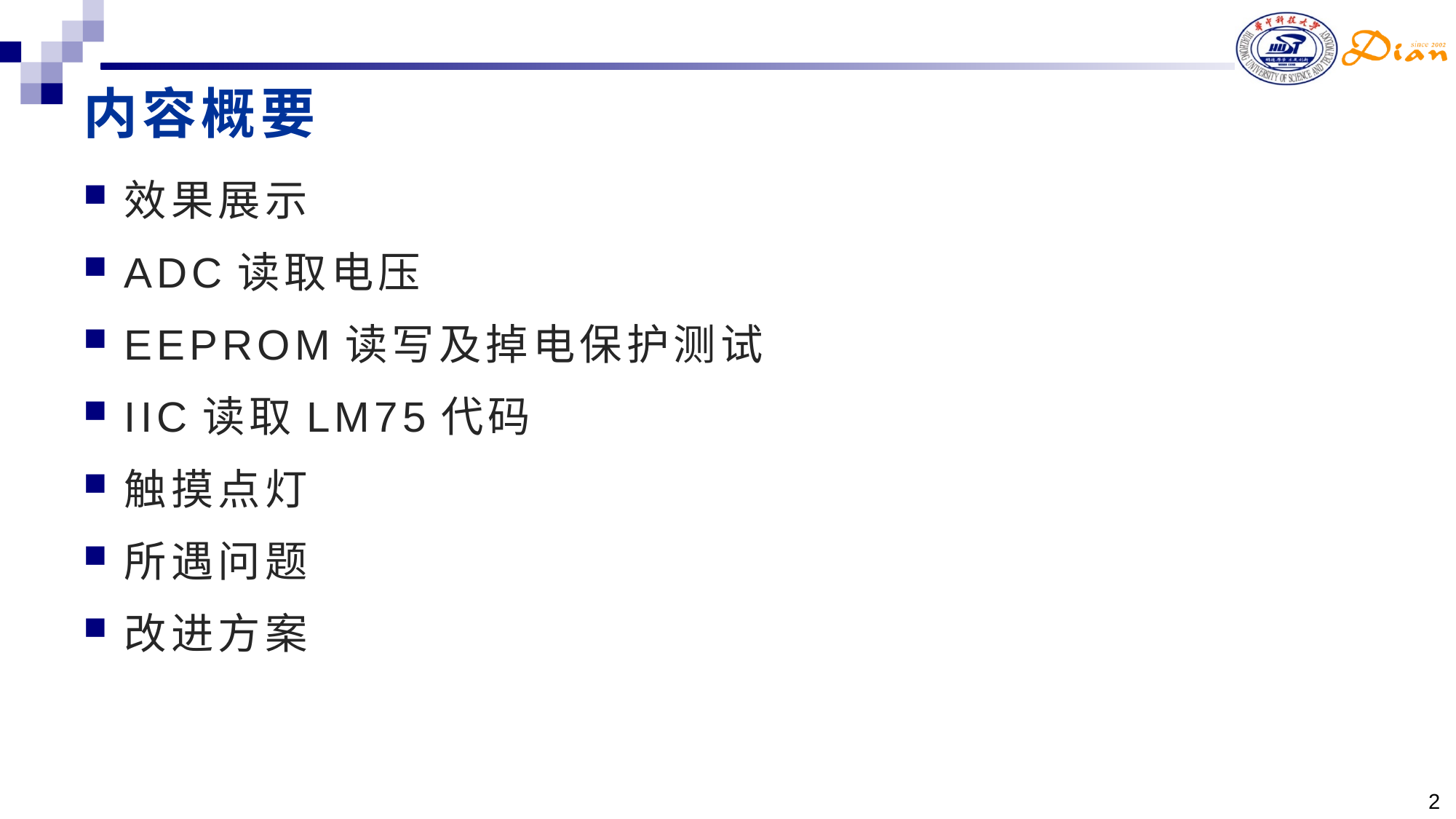

# 内容概要
效果展示
ADC读取电压
EEPROM读写及掉电保护测试
IIC读取LM75代码
触摸点灯
所遇问题
改进方案

2